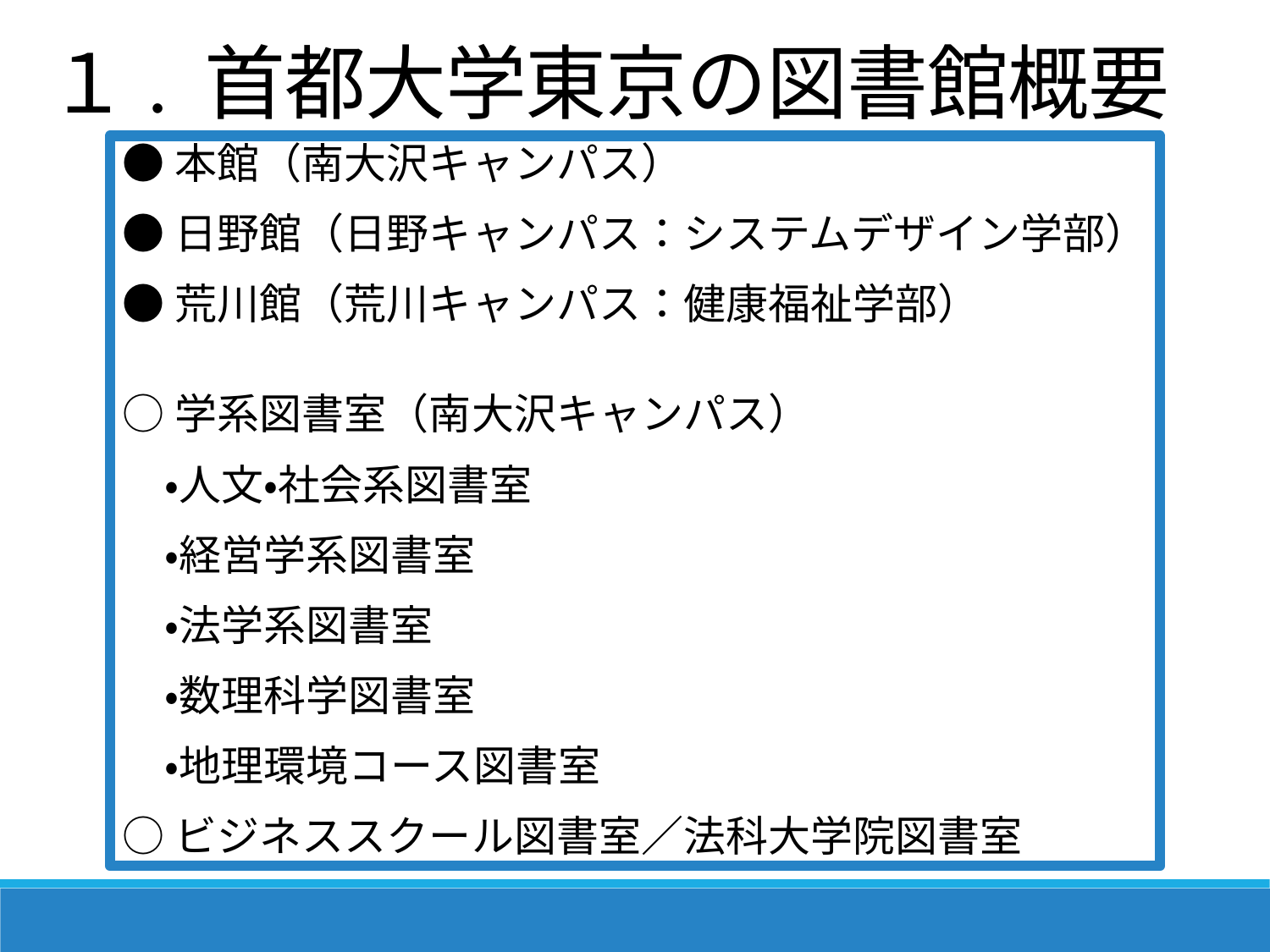

１. 首都大学東京の図書館概要
●本館（南大沢キャンパス）
●日野館（日野キャンパス：システムデザイン学部）
●荒川館（荒川キャンパス：健康福祉学部）

○学系図書室（南大沢キャンパス）
　・人文・社会系図書室
　・経営学系図書室
　・法学系図書室
　・数理科学図書室
　・地理環境コース図書室
○ビジネススクール図書室／法科大学院図書室